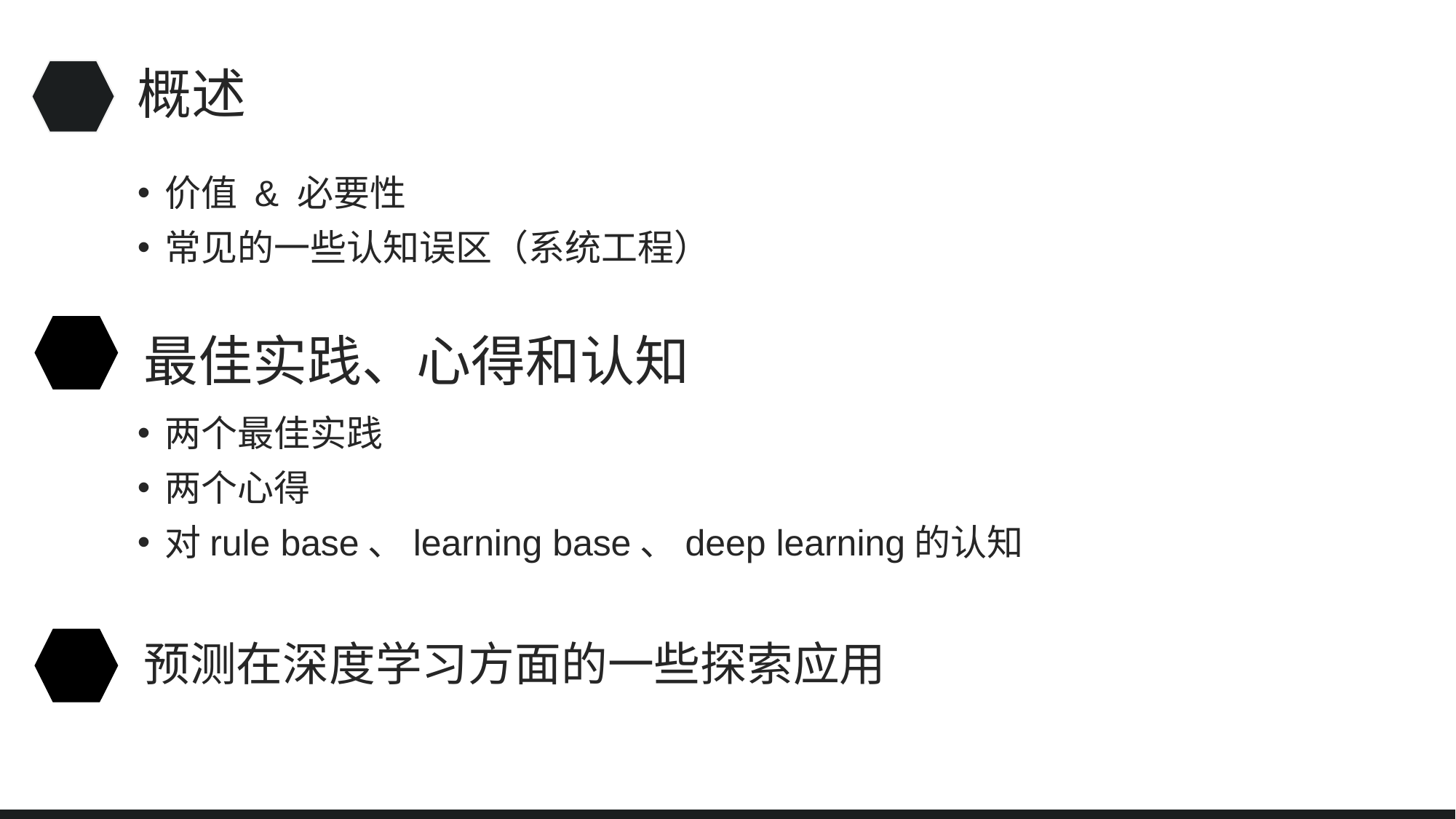

# 概述
价值 & 必要性
常见的一些认知误区（系统工程）

最佳实践、心得和认知
两个最佳实践
两个心得
对rule base、learning base、deep learning的认知

预测在深度学习方面的一些探索应用